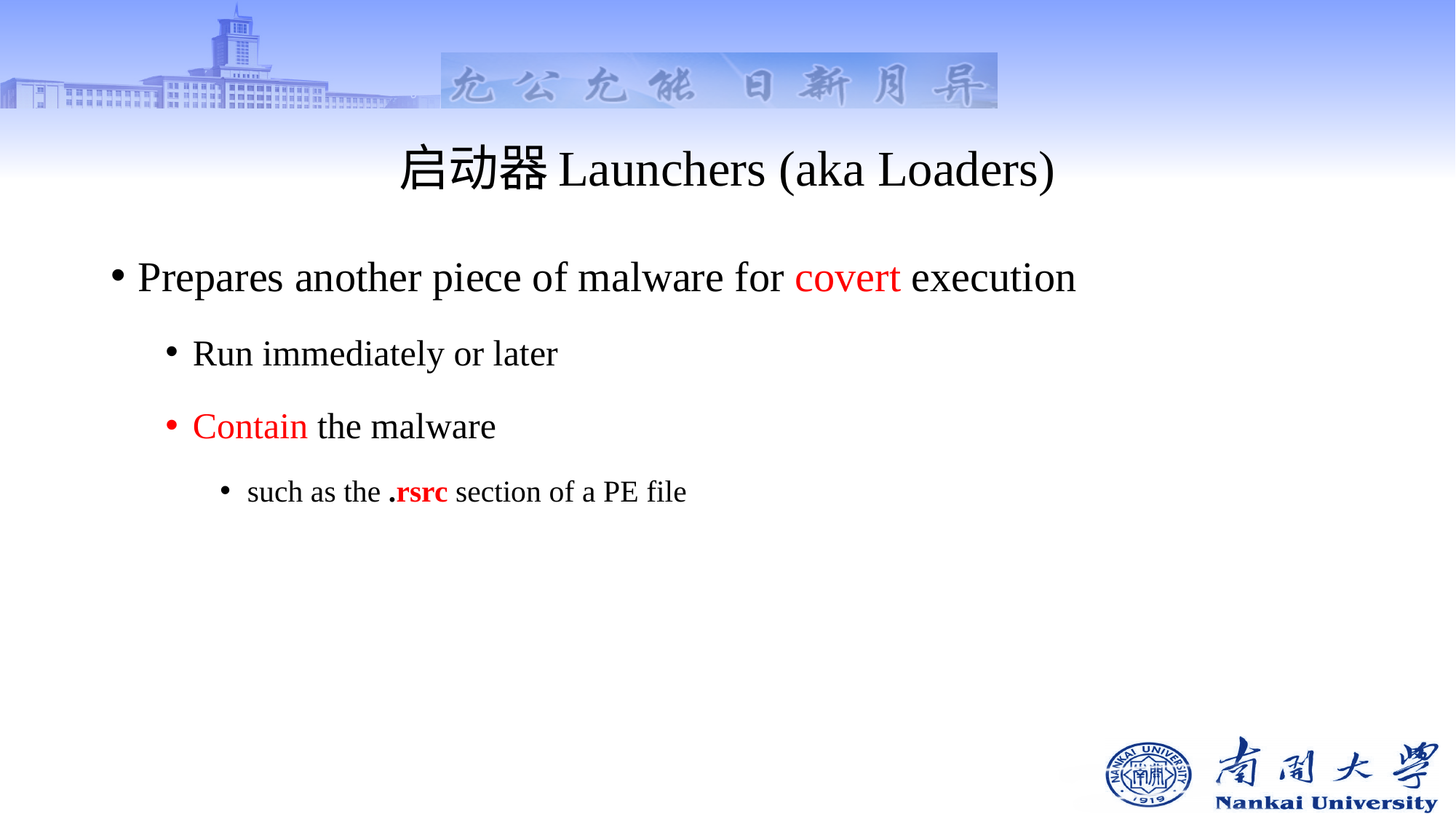

# 启动器Launchers (aka Loaders)
Prepares another piece of malware for covert execution
Run immediately or later
Contain the malware
such as the .rsrc section of a PE file